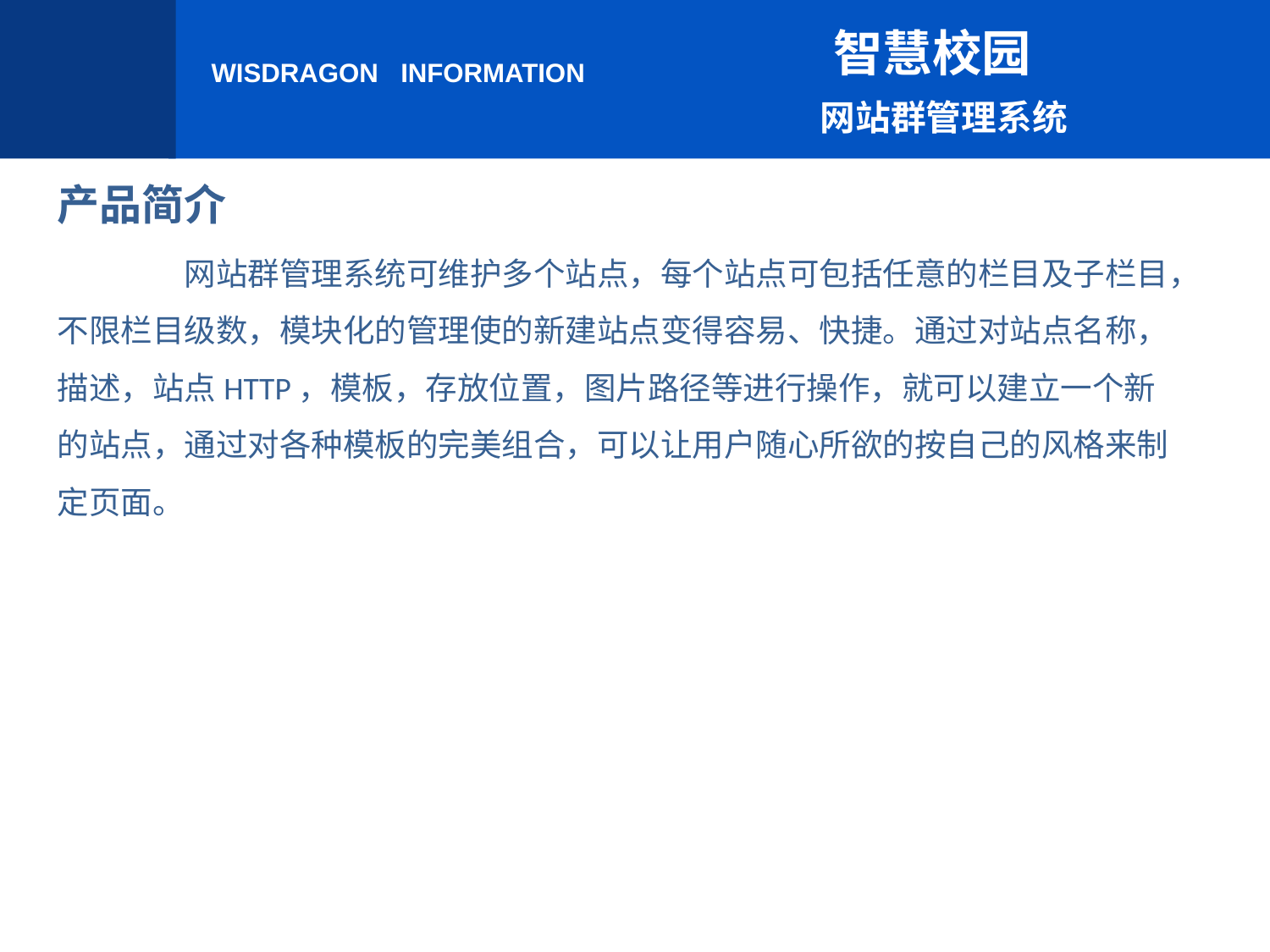

智慧校园
 网站群管理系统
产品简介
	网站群管理系统可维护多个站点，每个站点可包括任意的栏目及子栏目，不限栏目级数，模块化的管理使的新建站点变得容易、快捷。通过对站点名称，描述，站点HTTP，模板，存放位置，图片路径等进行操作，就可以建立一个新的站点，通过对各种模板的完美组合，可以让用户随心所欲的按自己的风格来制定页面。